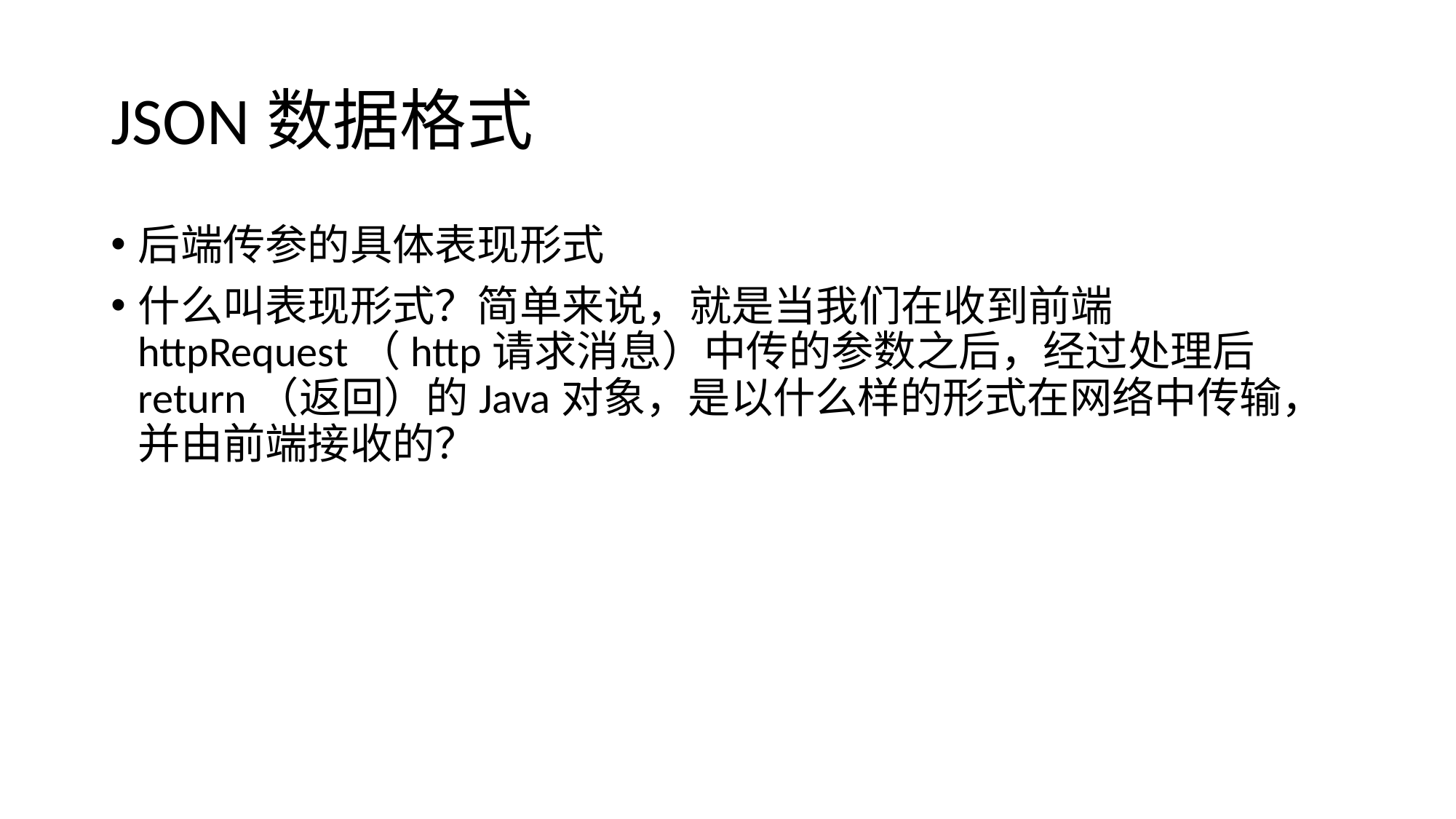

# JSON数据格式
后端传参的具体表现形式
什么叫表现形式？简单来说，就是当我们在收到前端httpRequest（http请求消息）中传的参数之后，经过处理后return（返回）的Java对象，是以什么样的形式在网络中传输，并由前端接收的？